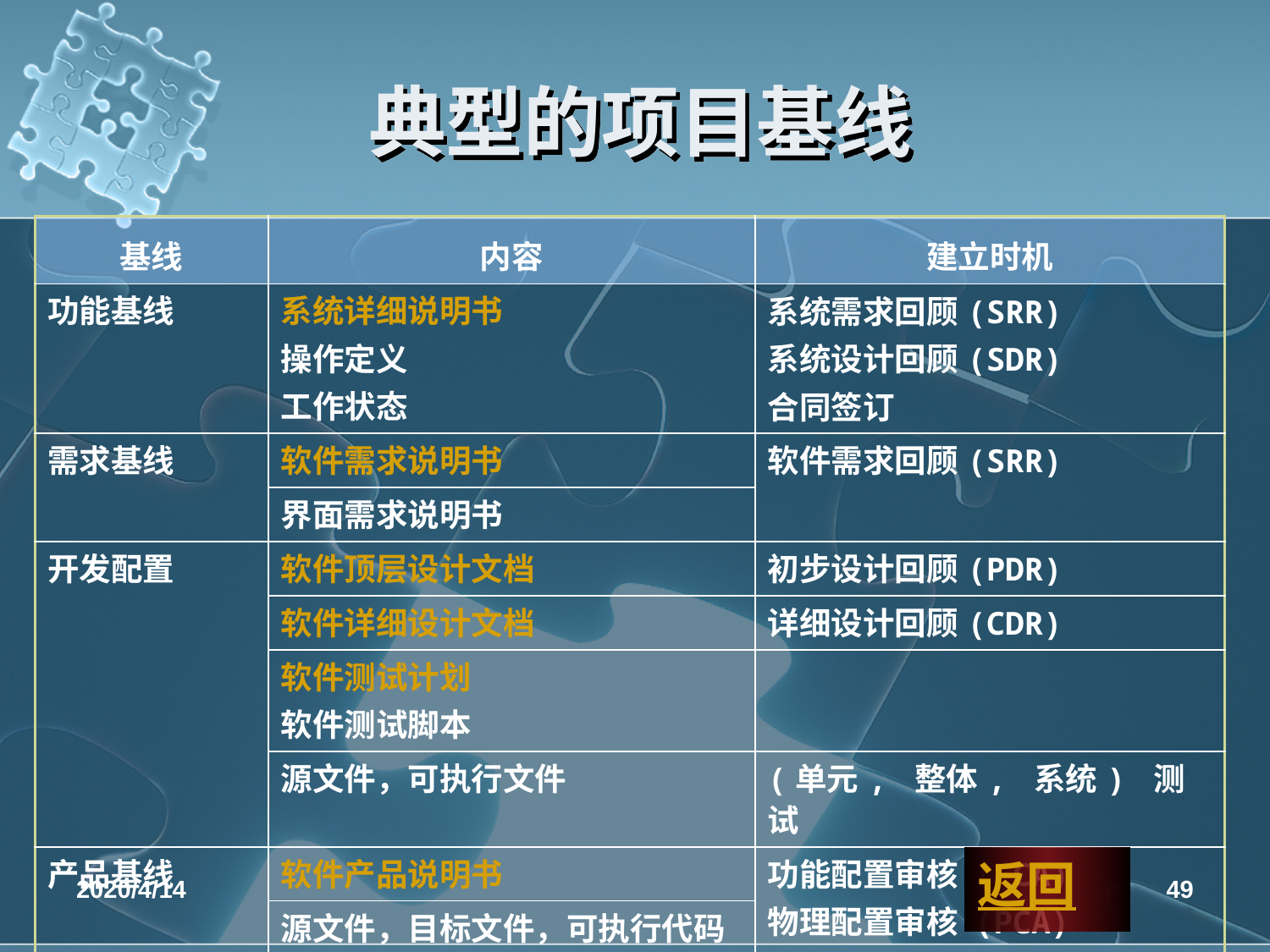

# 典型的项目基线
| 基线 | 内容 | 建立时机 |
| --- | --- | --- |
| 功能基线 | 系统详细说明书 操作定义 工作状态 | 系统需求回顾(SRR) 系统设计回顾(SDR) 合同签订 |
| 需求基线 | 软件需求说明书 | 软件需求回顾(SRR) |
|  | 界面需求说明书 |  |
| 开发配置 | 软件顶层设计文档 | 初步设计回顾(PDR) |
|  | 软件详细设计文档 | 详细设计回顾(CDR) |
|  | 软件测试计划 软件测试脚本 |  |
|  | 源文件，可执行文件 | (单元, 整体, 系统) 测试 |
| 产品基线 | 软件产品说明书 | 功能配置审核 (FCA) 物理配置审核 (PCA) |
|  | 源文件，目标文件，可执行代码 |  |
|  | 用户文档 |  |
返回
2020/4/14
49